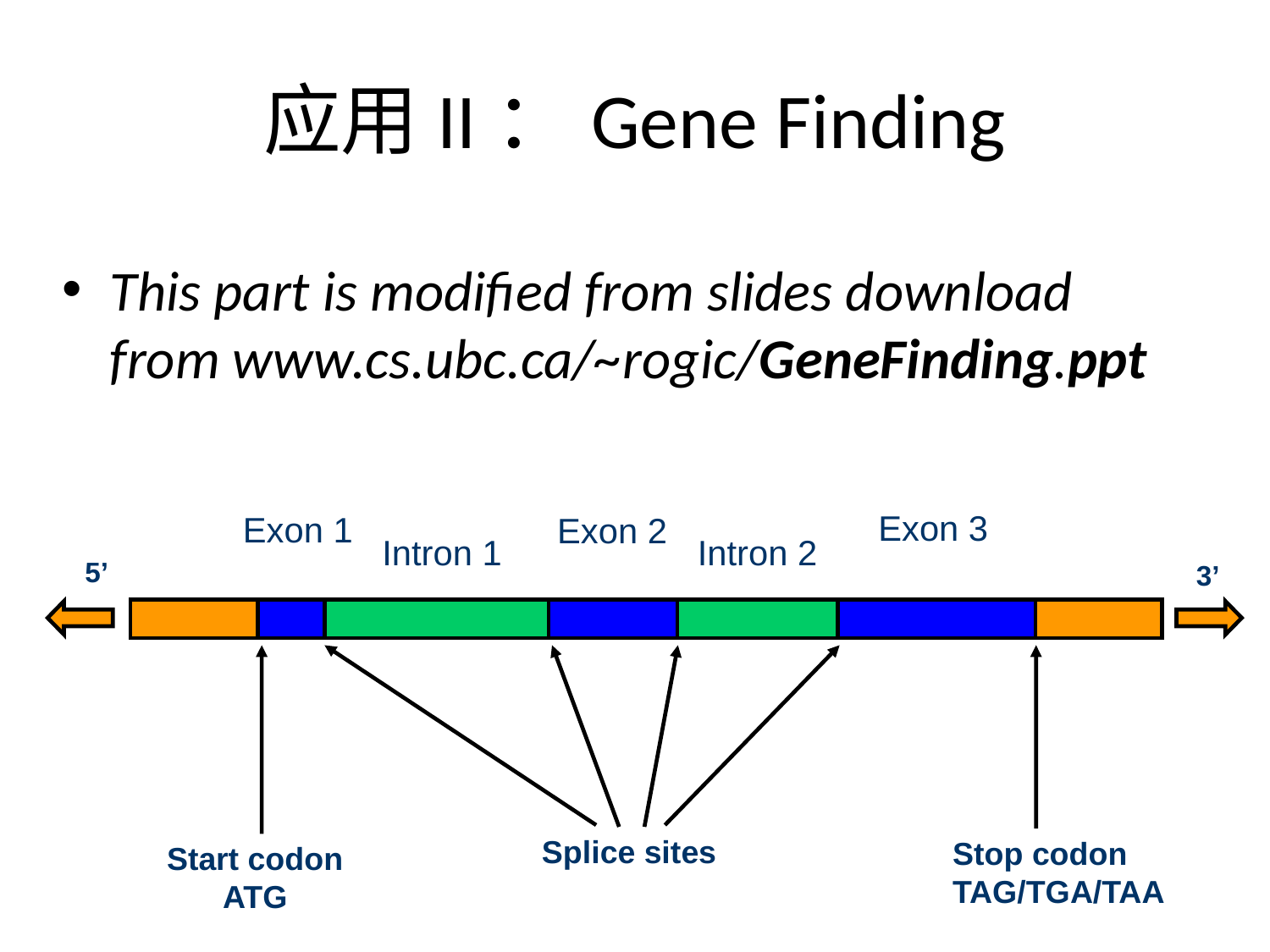

# 应用II：Gene Finding
This part is modified from slides download from www.cs.ubc.ca/~rogic/GeneFinding.ppt

Exon 3
Exon 1
Exon 2
Intron 1
Intron 2
5’
3’

Start codon
ATG

Stop codon
TAG/TGA/TAA
Splice sites